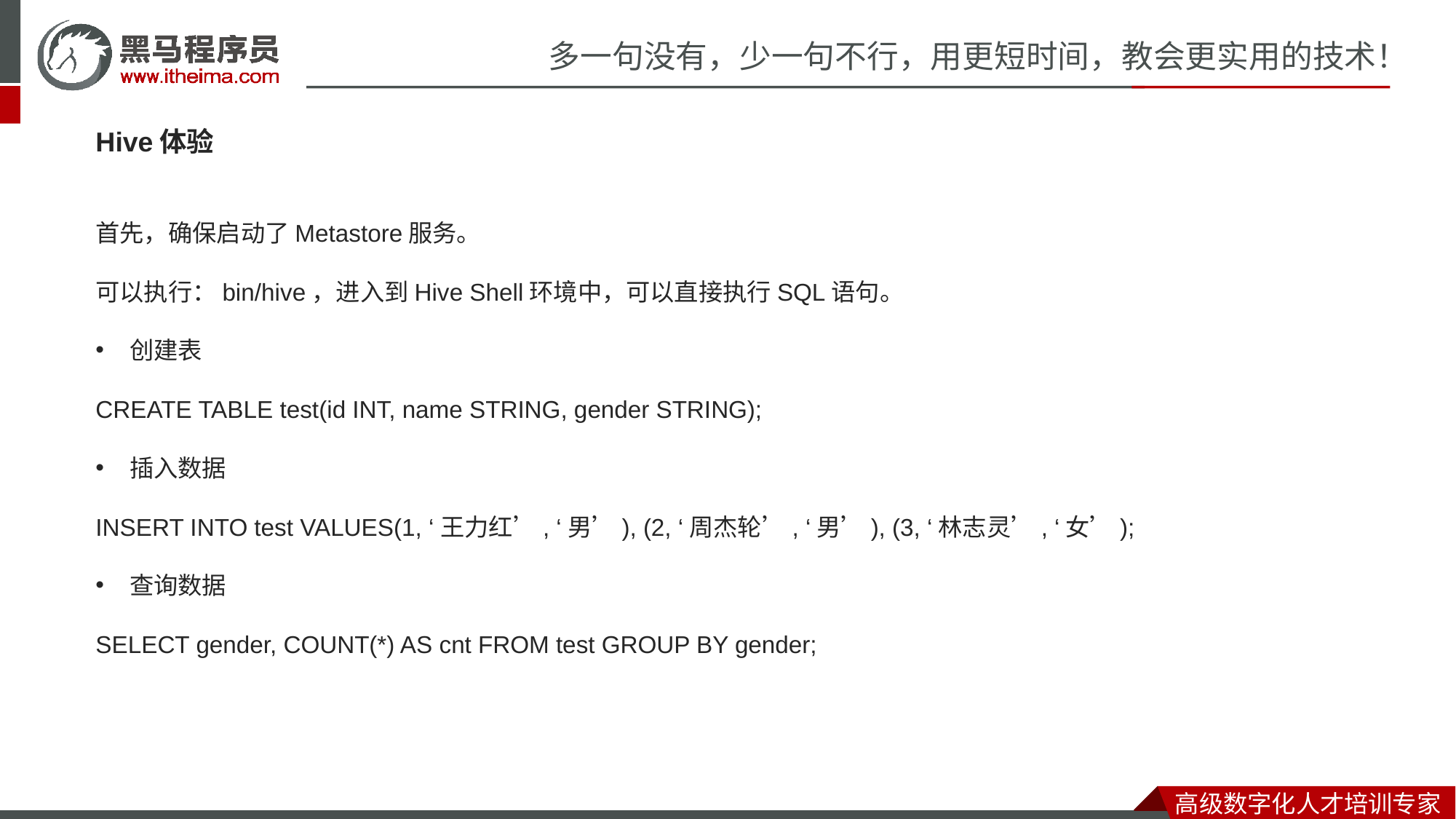

Hive体验
首先，确保启动了Metastore服务。
可以执行：bin/hive，进入到Hive Shell环境中，可以直接执行SQL语句。
创建表
CREATE TABLE test(id INT, name STRING, gender STRING);
插入数据
INSERT INTO test VALUES(1, ‘王力红’, ‘男’), (2, ‘周杰轮’, ‘男’), (3, ‘林志灵’, ‘女’);
查询数据
SELECT gender, COUNT(*) AS cnt FROM test GROUP BY gender;